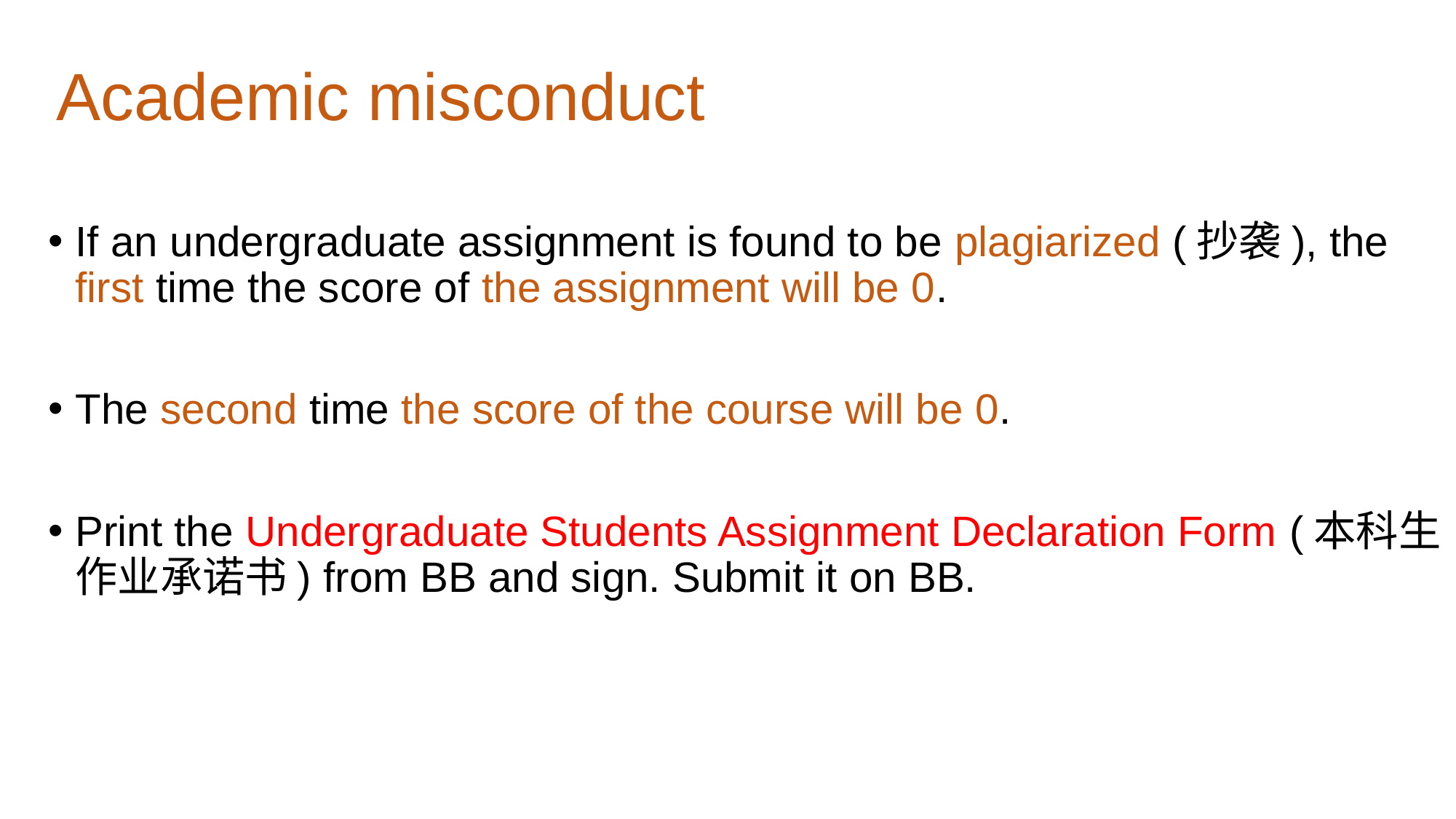

# Academic misconduct
If an undergraduate assignment is found to be plagiarized (抄袭), the first time the score of the assignment will be 0.

The second time the score of the course will be 0.

Print the Undergraduate Students Assignment Declaration Form (本科生作业承诺书) from BB and sign. Submit it on BB.